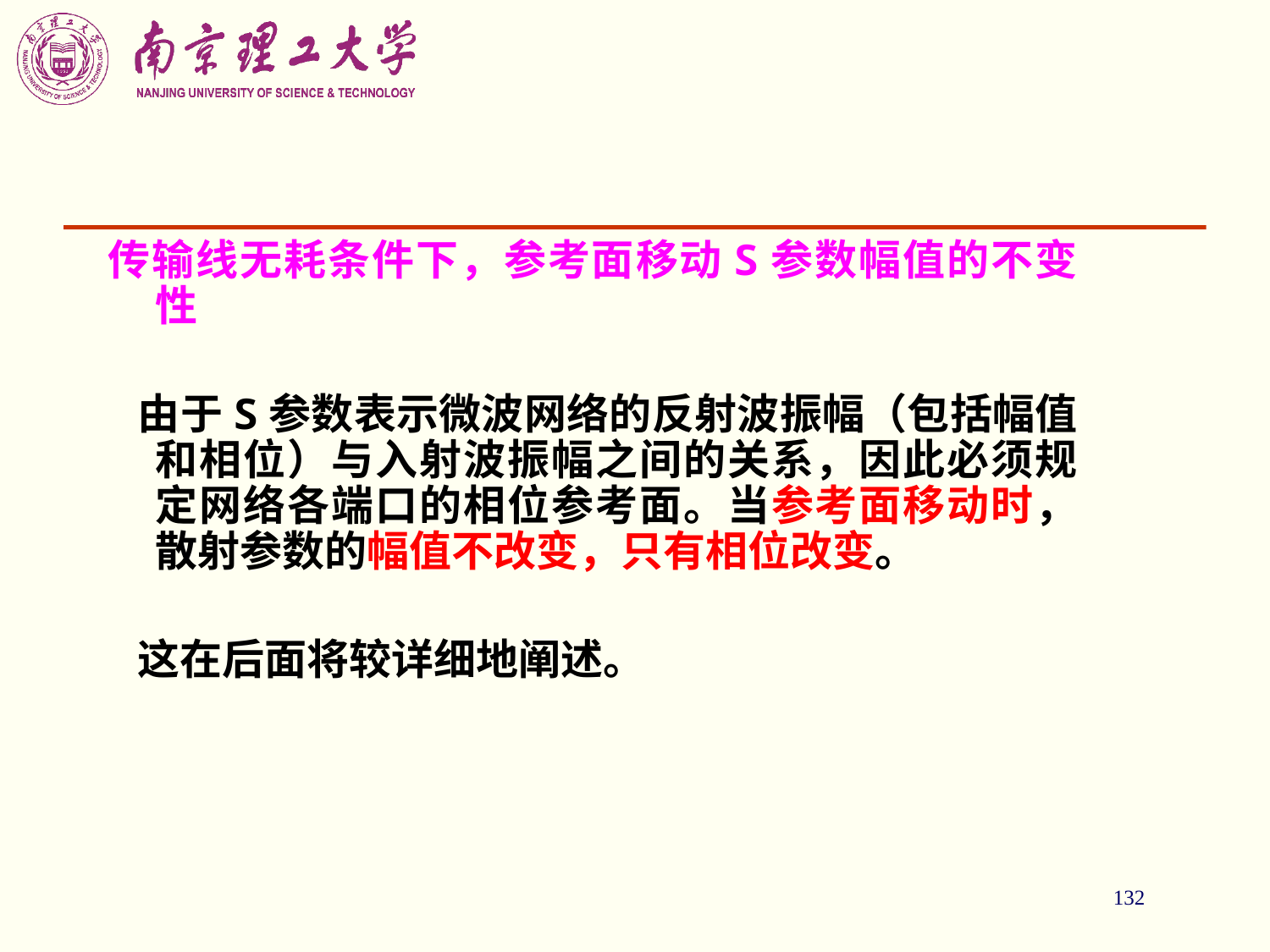

132
传输线无耗条件下，参考面移动S参数幅值的不变性

  由于S参数表示微波网络的反射波振幅（包括幅值和相位）与入射波振幅之间的关系，因此必须规定网络各端口的相位参考面。当参考面移动时，散射参数的幅值不改变，只有相位改变。

  这在后面将较详细地阐述。